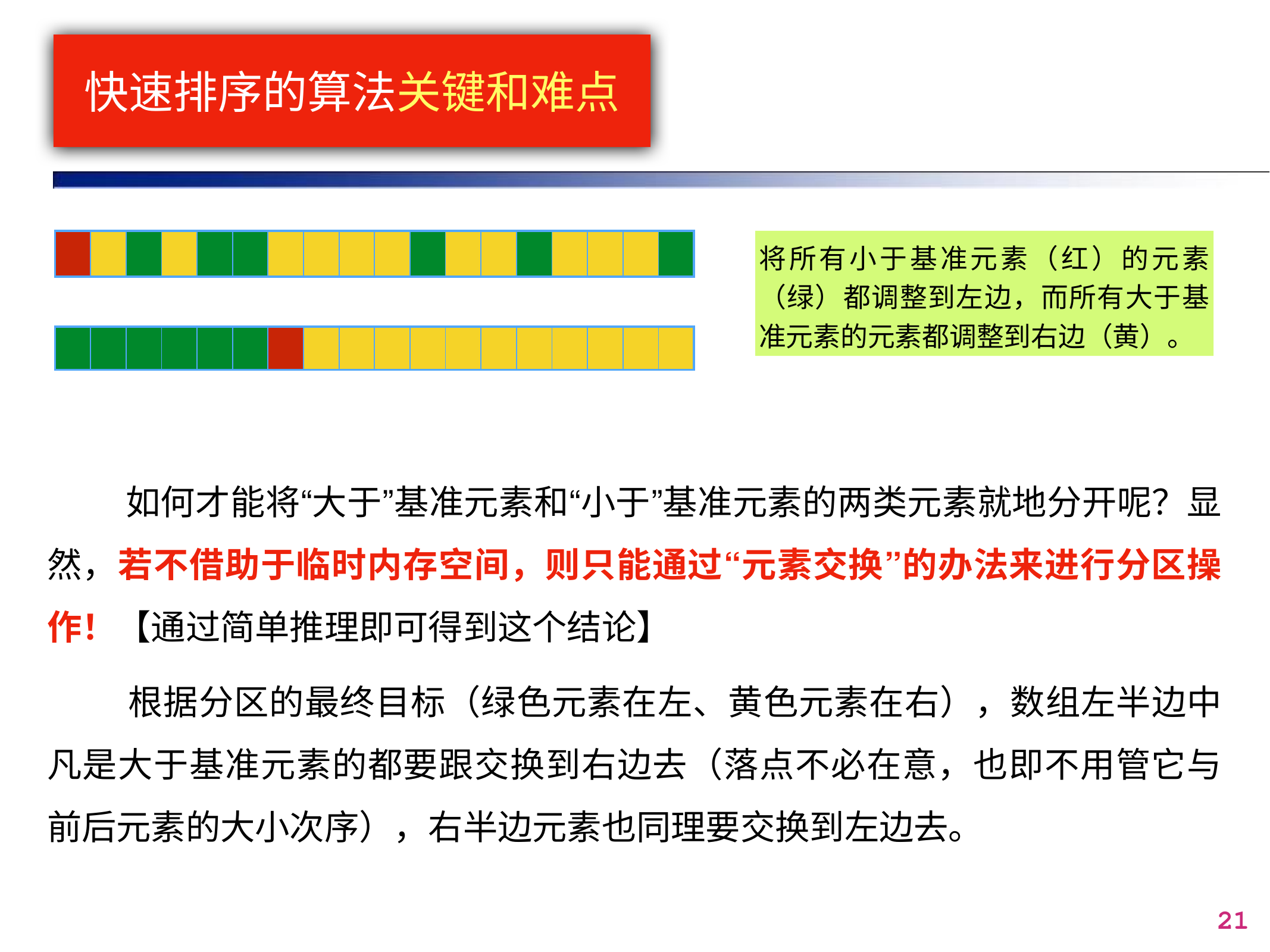

# 快速排序的算法关键和难点
将所有小于基准元素（红）的元素（绿）都调整到左边，而所有大于基准元素的元素都调整到右边（黄）。
|  |  |  |  |  |  |  |  |  |  |  |  |  |  |  |  |  |  |
| --- | --- | --- | --- | --- | --- | --- | --- | --- | --- | --- | --- | --- | --- | --- | --- | --- | --- |
|  |  |  |  |  |  |  |  |  |  |  |  |  |  |  |  |  |  |
| --- | --- | --- | --- | --- | --- | --- | --- | --- | --- | --- | --- | --- | --- | --- | --- | --- | --- |
       如何才能将“大于”基准元素和“小于”基准元素的两类元素就地分开呢？显然，若不借助于临时内存空间，则只能通过“元素交换”的办法来进行分区操作！【通过简单推理即可得到这个结论】
       根据分区的最终目标（绿色元素在左、黄色元素在右），数组左半边中凡是大于基准元素的都要跟交换到右边去（落点不必在意，也即不用管它与前后元素的大小次序），右半边元素也同理要交换到左边去。
21